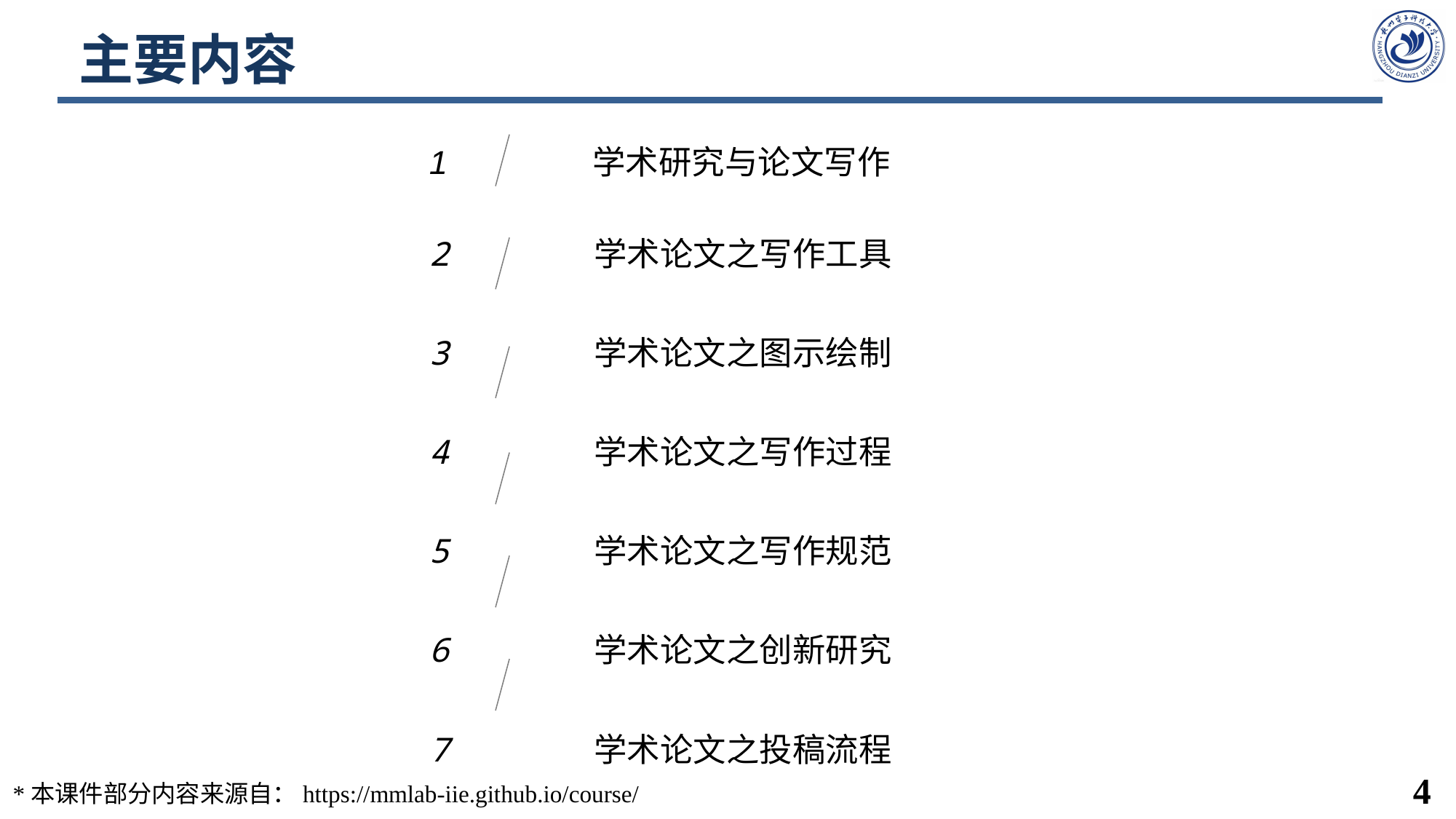

# 主要内容
1       学术研究与论文写作

2       学术论文之写作工具

3       学术论文之图示绘制

4       学术论文之写作过程

5       学术论文之写作规范

6       学术论文之创新研究

7       学术论文之投稿流程

4
*本课件部分内容来源自：https://mmlab-iie.github.io/course/